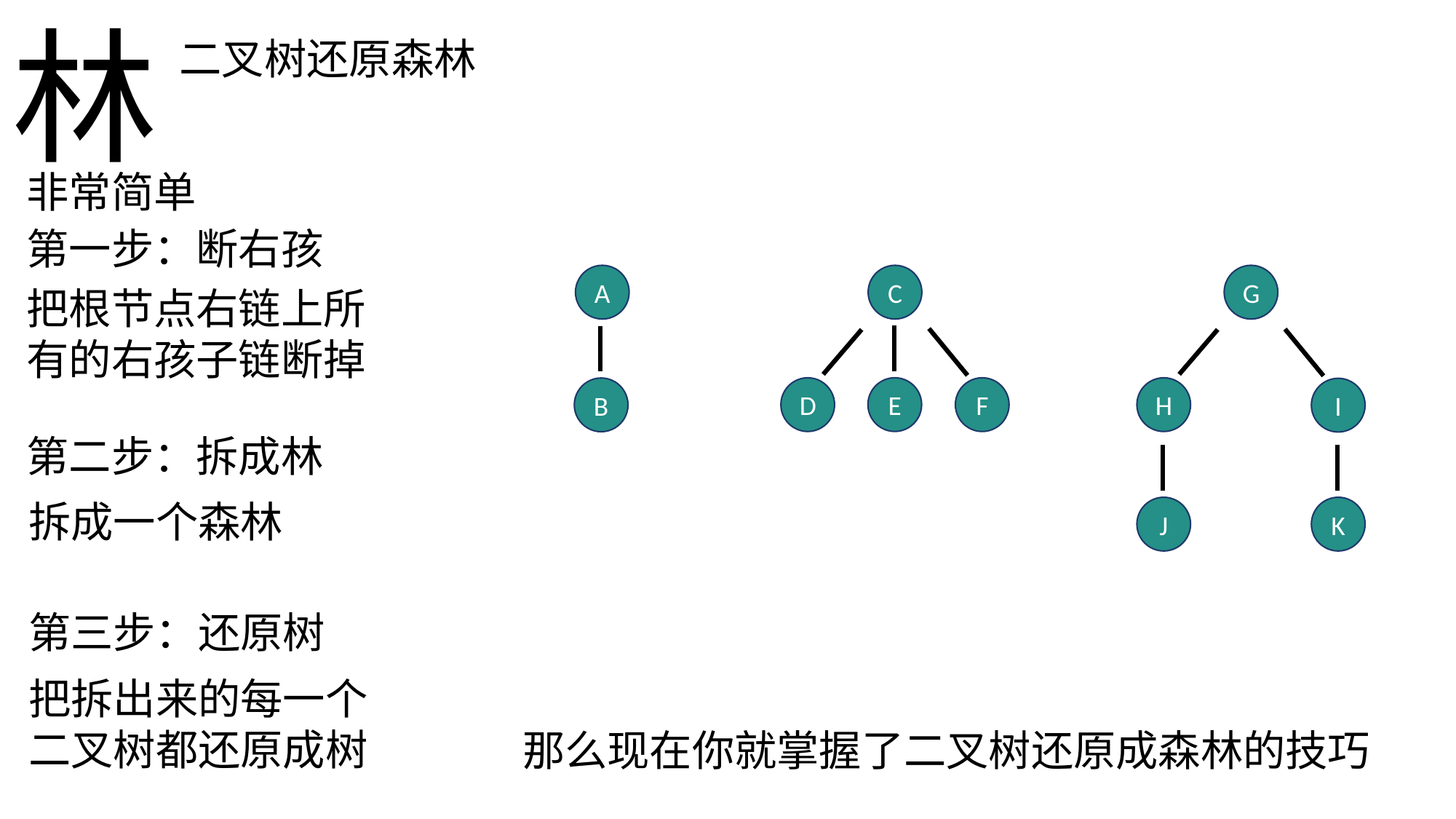

林
二叉树还原森林
知道了怎么把二叉树还原成树
非常简单
第一步：断右孩
接下来让我们看看怎么把它还原成森林
A
C
G
把根节点右链上所有的右孩子链断掉
E
D
F
H
B
I
第二步：拆成林
拆成一个森林
J
K
第三步：还原树
把拆出来的每一个二叉树都还原成树
那么现在你就掌握了二叉树还原成森林的技巧